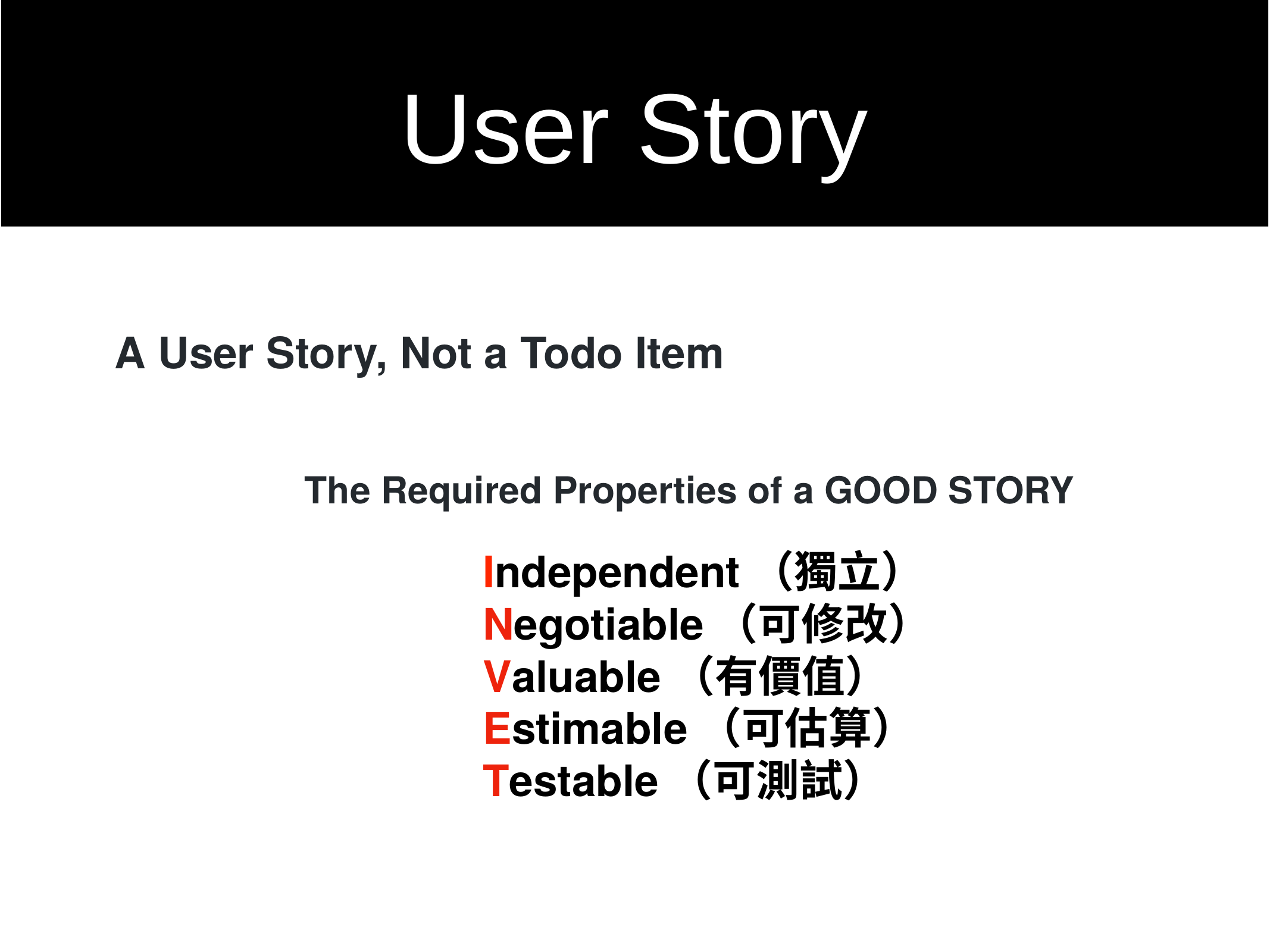

User Story
A User Story, Not a Todo Item
The Required Properties of a GOOD STORY
Independent（獨立）
Negotiable（可修改）
Valuable（有價值）
Estimable（可估算）
Testable（可測試）